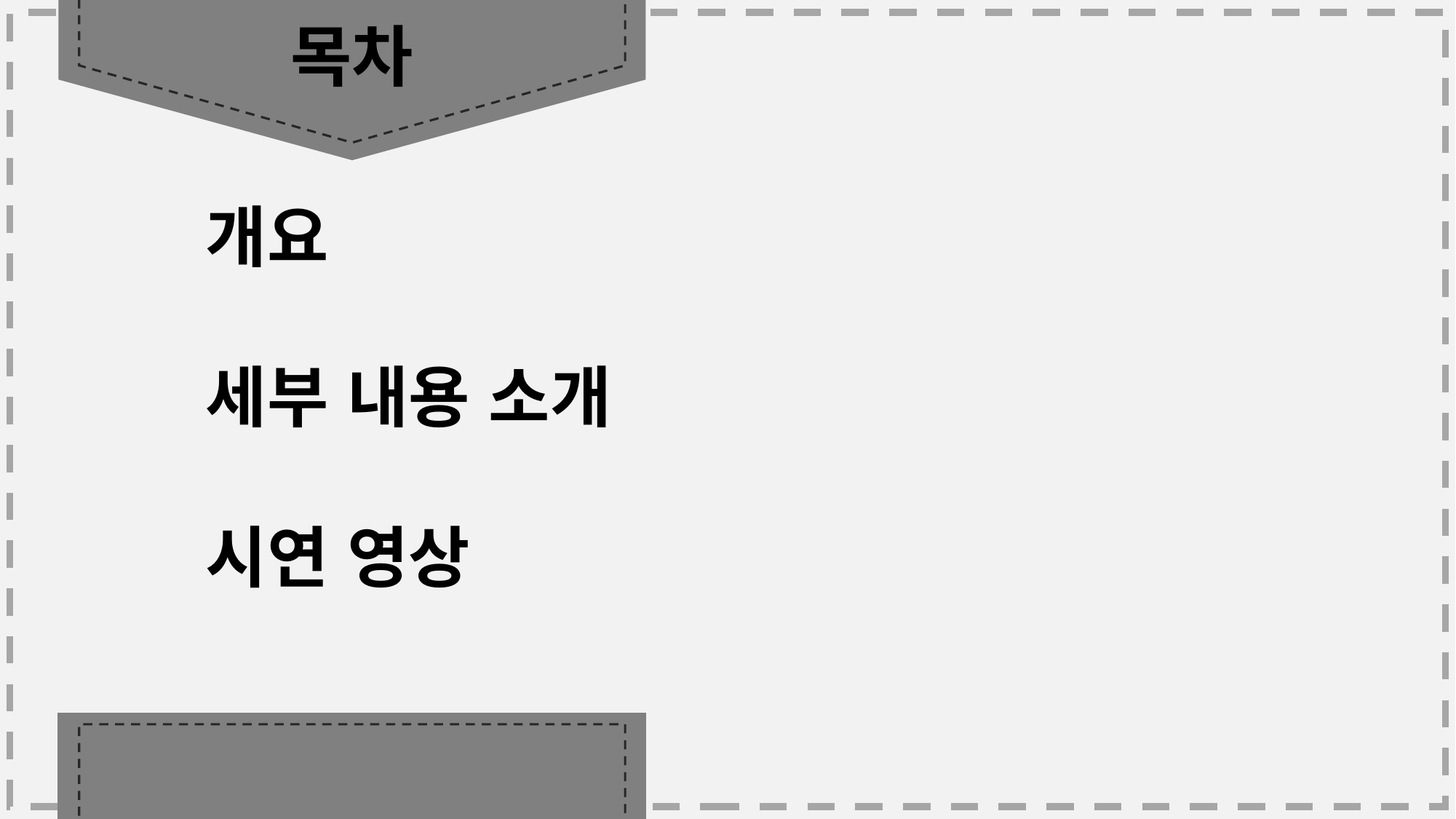

목차

개요

세부 내용 소개

시연 영상